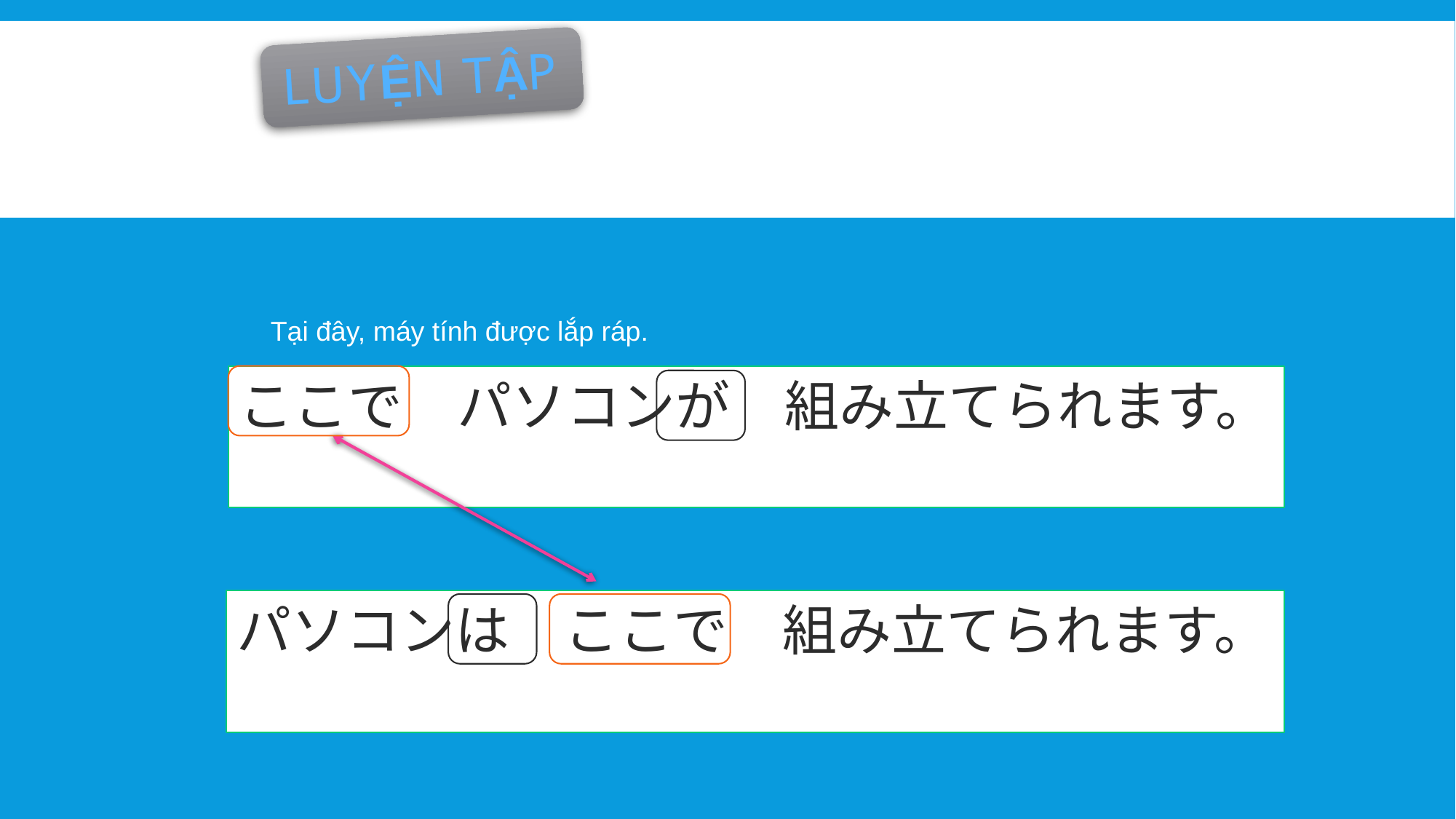

LUYỆN TẬP
Tại đây, máy tính được lắp ráp.

ここで　パソコンが　組み立てられます。

パソコンは　ここで　組み立てられます。

Máy tính (thì) được lắp ráp tại đây.